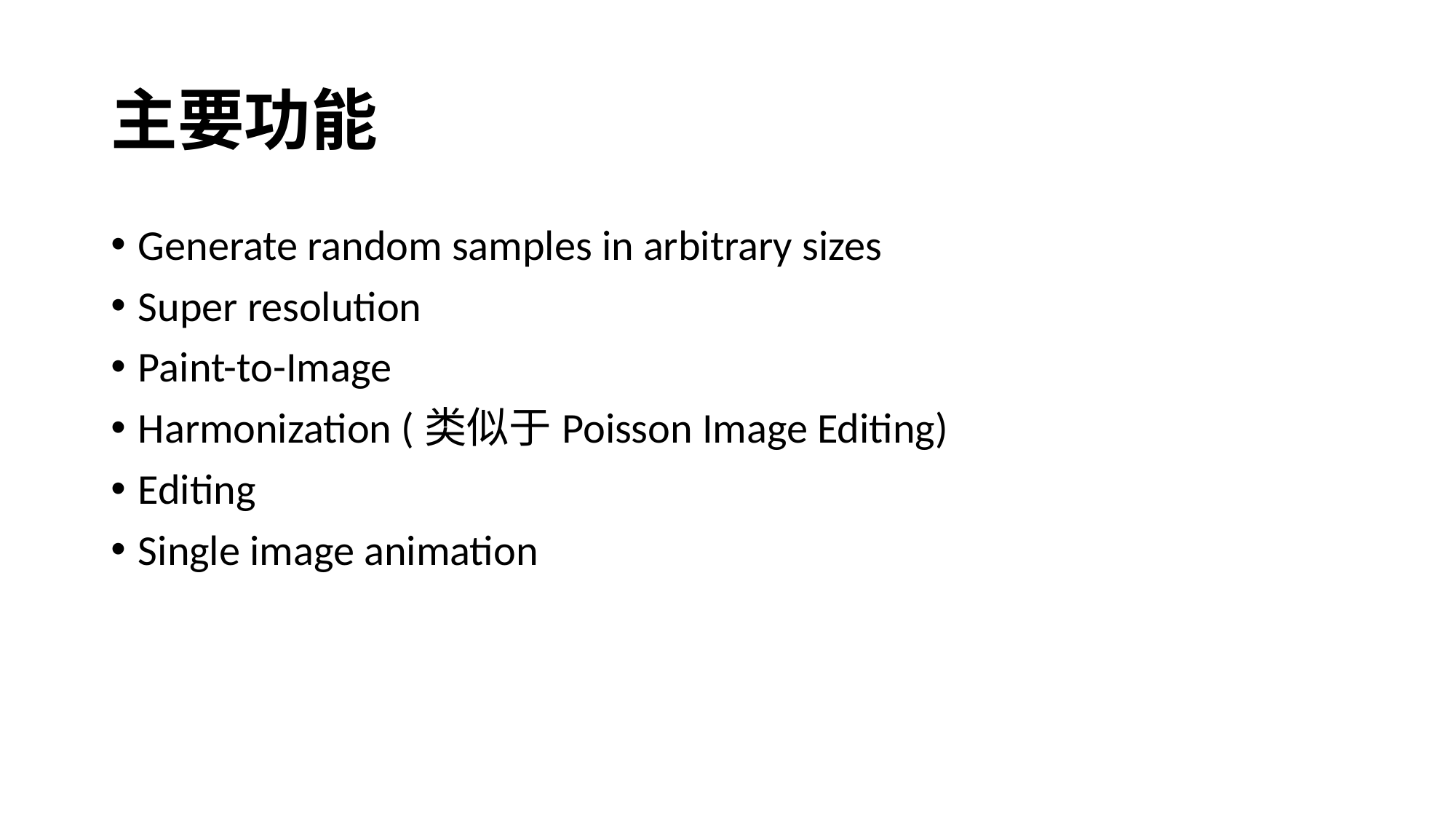

# 主要功能
Generate random samples in arbitrary sizes
Super resolution
Paint-to-Image
Harmonization (类似于Poisson Image Editing)
Editing
Single image animation